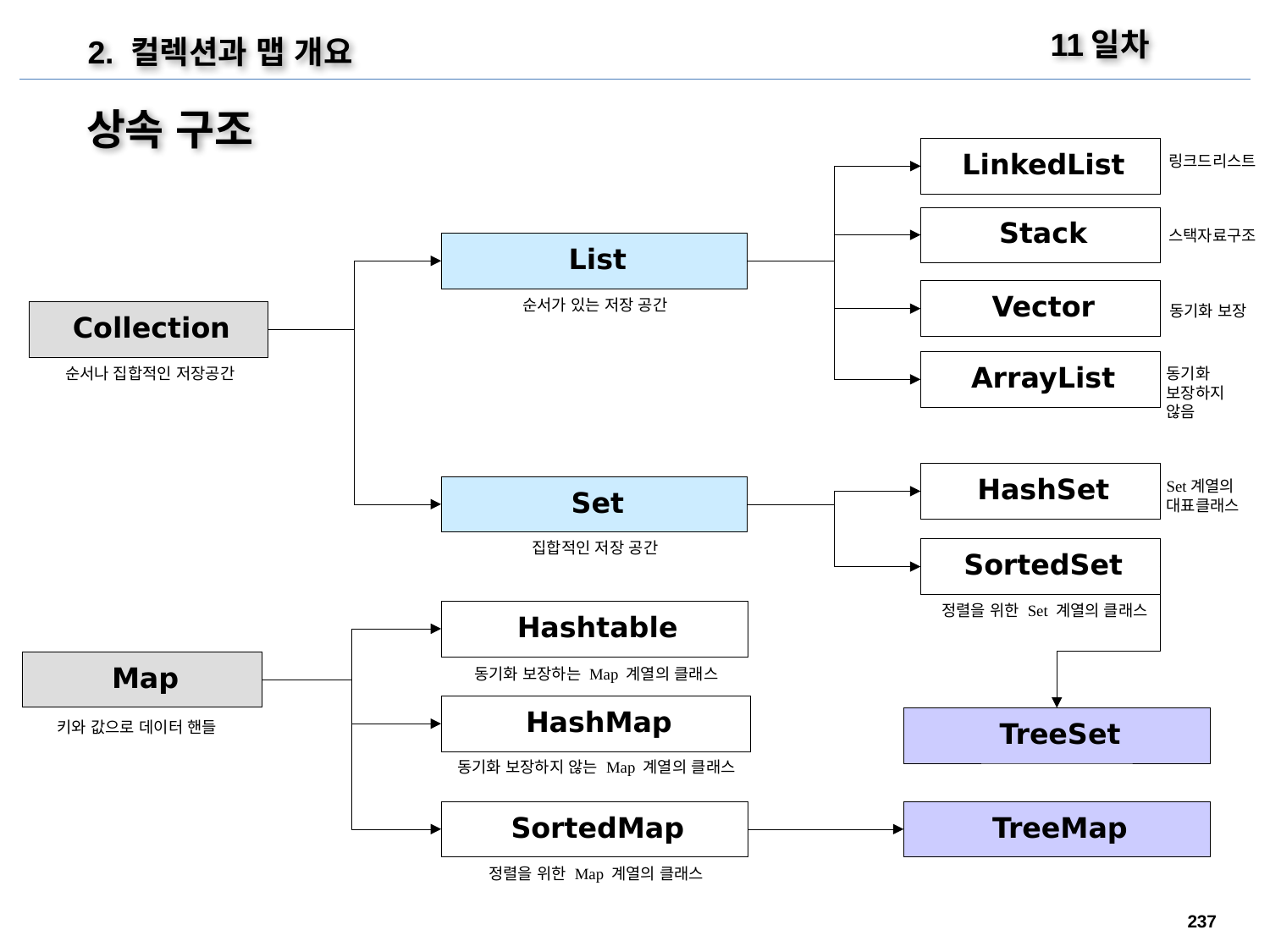

11일차
2. 컬렉션과 맵 개요
상속 구조
LinkedList
링크드리스트
Stack
스택자료구조
List
Vector
순서가 있는 저장 공간
동기화 보장
Collection
ArrayList
동기화 보장하지 않음
순서나 집합적인 저장공간
HashSet
Set계열의 대표클래스
Set
집합적인 저장 공간
SortedSet
정렬을 위한 Set 계열의 클래스
Hashtable
Map
동기화 보장하는 Map 계열의 클래스
HashMap
TreeSet
키와 값으로 데이터 핸들
동기화 보장하지 않는 Map 계열의 클래스
SortedMap
TreeMap
정렬을 위한 Map 계열의 클래스